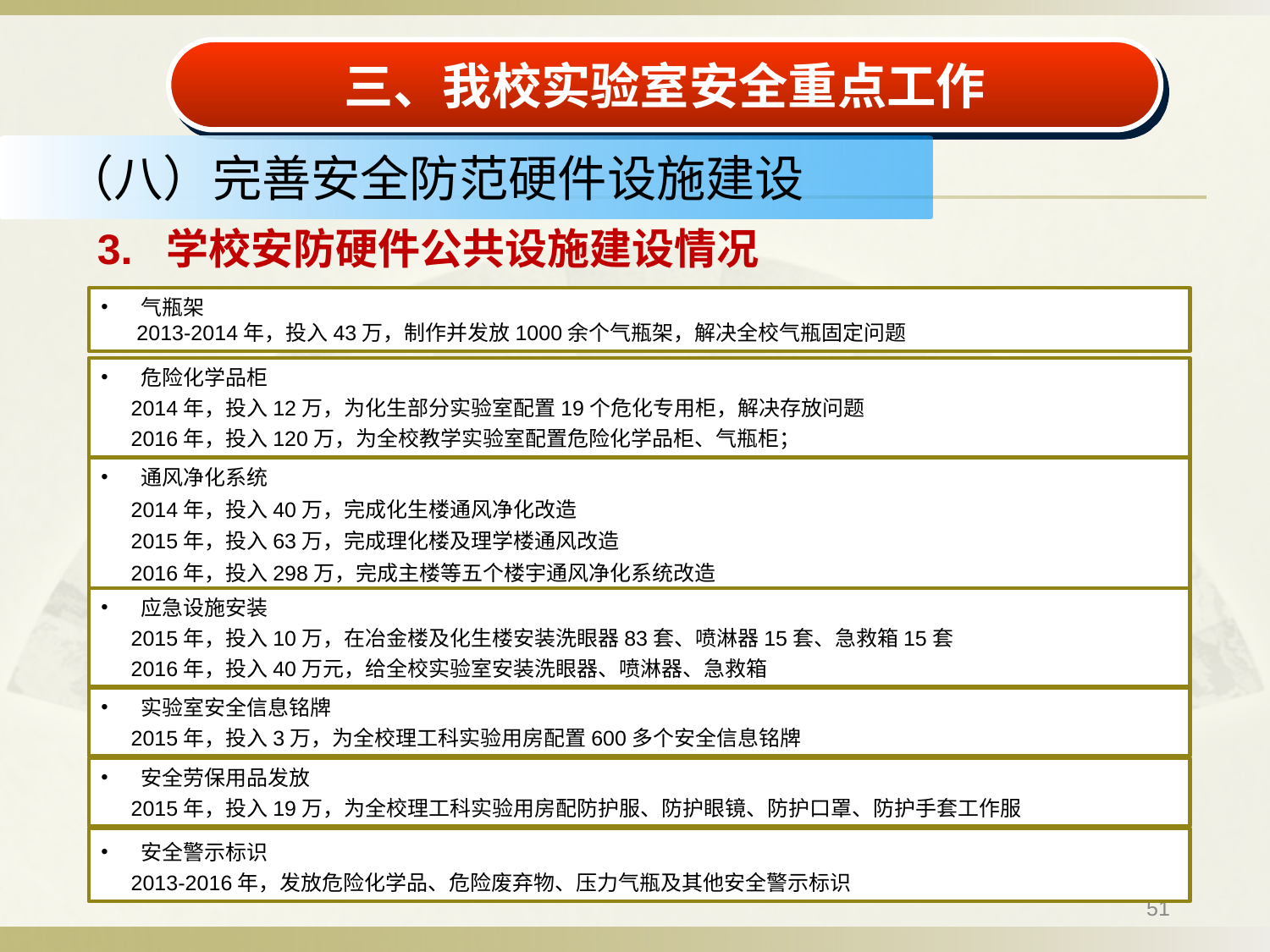

三、我校实验室安全重点工作
（八）完善安全防范硬件设施建设
3.  学校安防硬件公共设施建设情况
气瓶架
      2013-2014年，投入43万，制作并发放1000余个气瓶架，解决全校气瓶固定问题
危险化学品柜
     2014年，投入12万，为化生部分实验室配置19个危化专用柜，解决存放问题
     2016年，投入120万，为全校教学实验室配置危险化学品柜、气瓶柜；
通风净化系统
     2014年，投入40万，完成化生楼通风净化改造
     2015年，投入63万，完成理化楼及理学楼通风改造
     2016年，投入298万，完成主楼等五个楼宇通风净化系统改造
应急设施安装
     2015年，投入10万，在冶金楼及化生楼安装洗眼器83套、喷淋器15套、急救箱15套
     2016年，投入40万元，给全校实验室安装洗眼器、喷淋器、急救箱
实验室安全信息铭牌
     2015年，投入3万，为全校理工科实验用房配置600多个安全信息铭牌
安全劳保用品发放
     2015年，投入19万，为全校理工科实验用房配防护服、防护眼镜、防护口罩、防护手套工作服
安全警示标识
     2013-2016年，发放危险化学品、危险废弃物、压力气瓶及其他安全警示标识
51